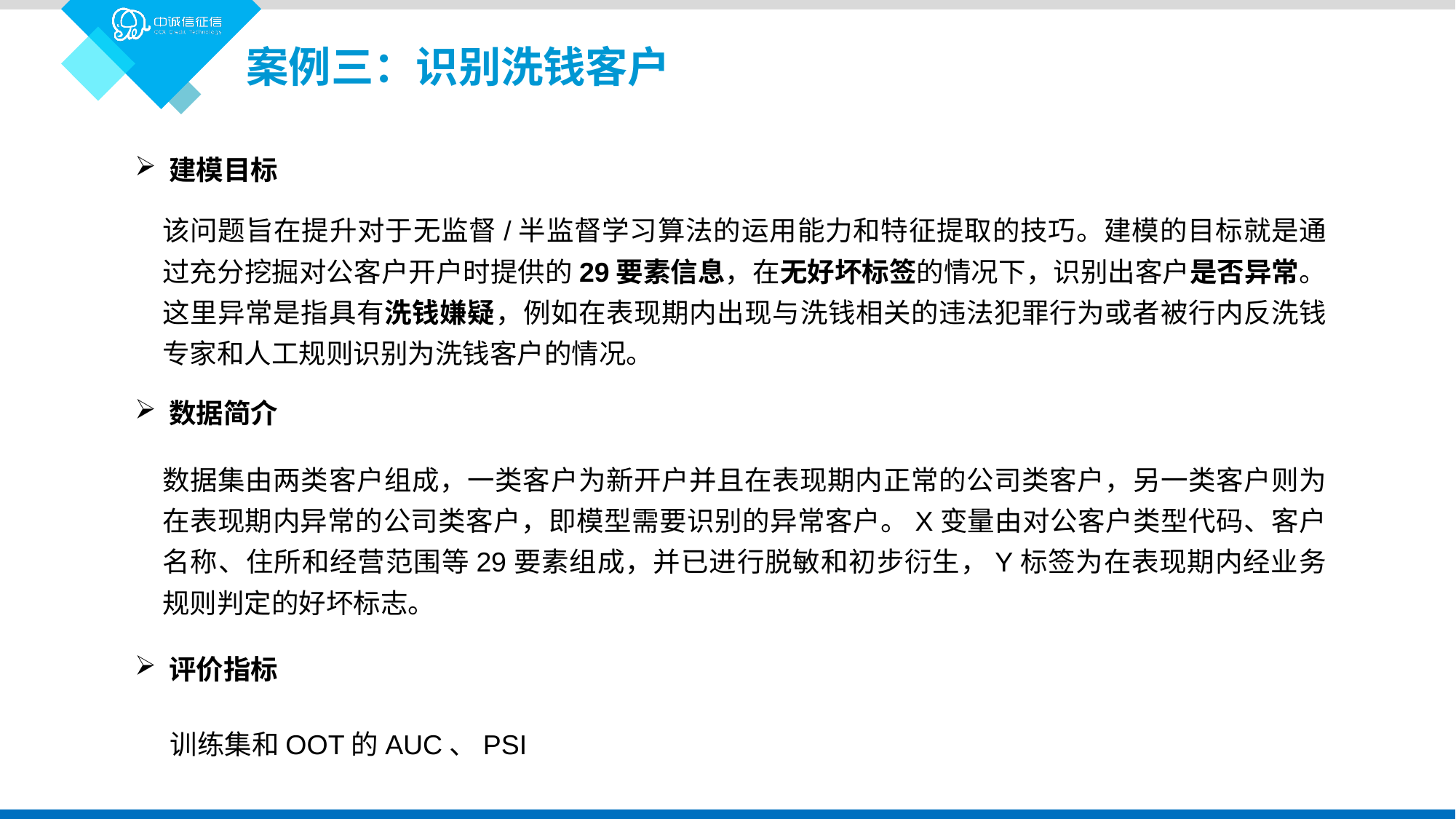

案例三：识别洗钱客户
建模目标
该问题旨在提升对于无监督/半监督学习算法的运用能力和特征提取的技巧。建模的目标就是通过充分挖掘对公客户开户时提供的29要素信息，在无好坏标签的情况下，识别出客户是否异常。这里异常是指具有洗钱嫌疑，例如在表现期内出现与洗钱相关的违法犯罪行为或者被行内反洗钱专家和人工规则识别为洗钱客户的情况。
数据简介
数据集由两类客户组成，一类客户为新开户并且在表现期内正常的公司类客户，另一类客户则为在表现期内异常的公司类客户，即模型需要识别的异常客户。X变量由对公客户类型代码、客户名称、住所和经营范围等29要素组成，并已进行脱敏和初步衍生，Y标签为在表现期内经业务规则判定的好坏标志。
评价指标
训练集和OOT的AUC、PSI